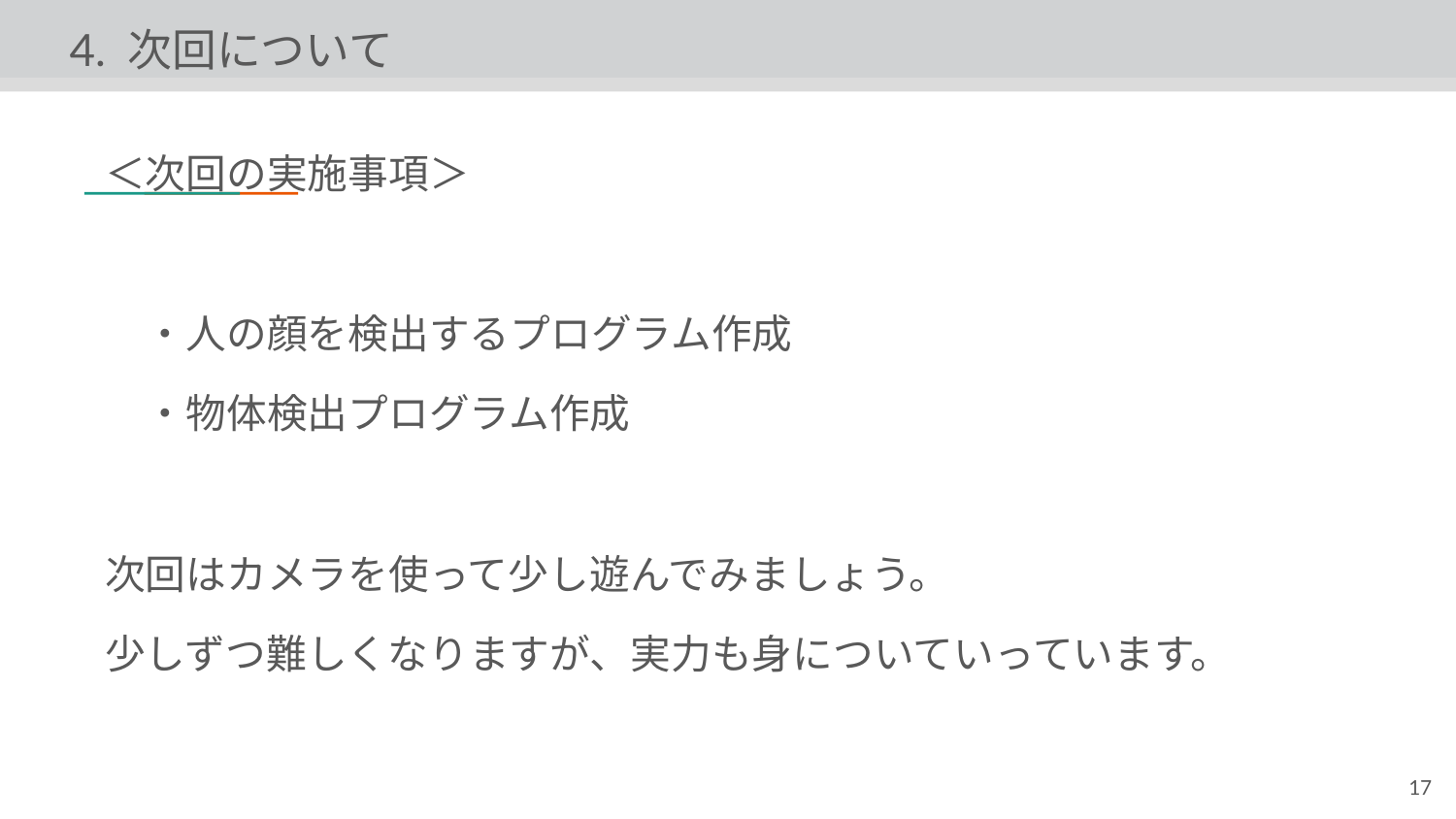

4. 次回について
　＜次回の実施事項＞

　　・人の顔を検出するプログラム作成
　　・物体検出プログラム作成

　次回はカメラを使って少し遊んでみましょう。
　少しずつ難しくなりますが、実力も身についていっています。
17